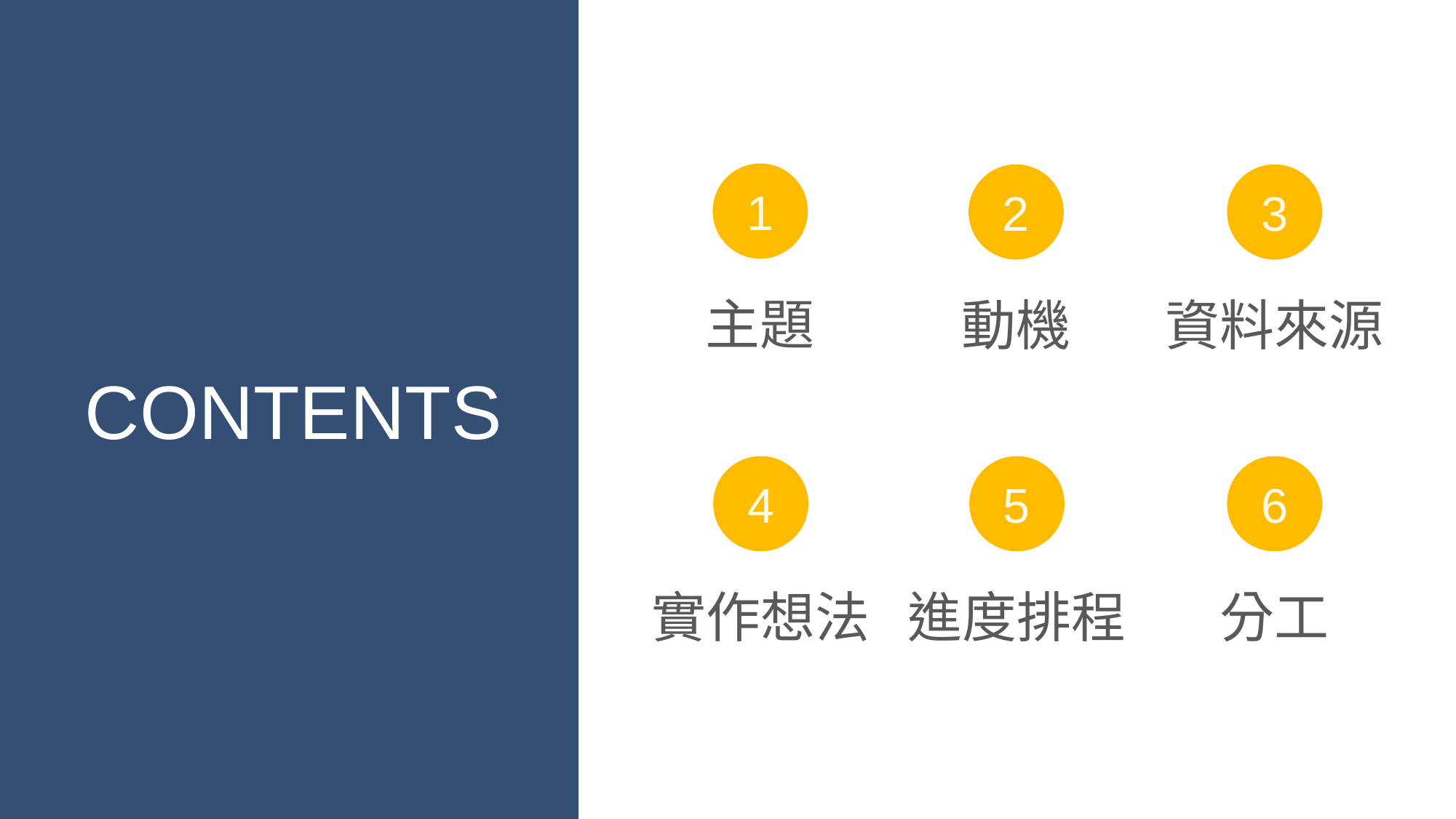

1
主題
2
動機
3
資料來源
CONTENTS
4
實作想法
5
進度排程
6
分工